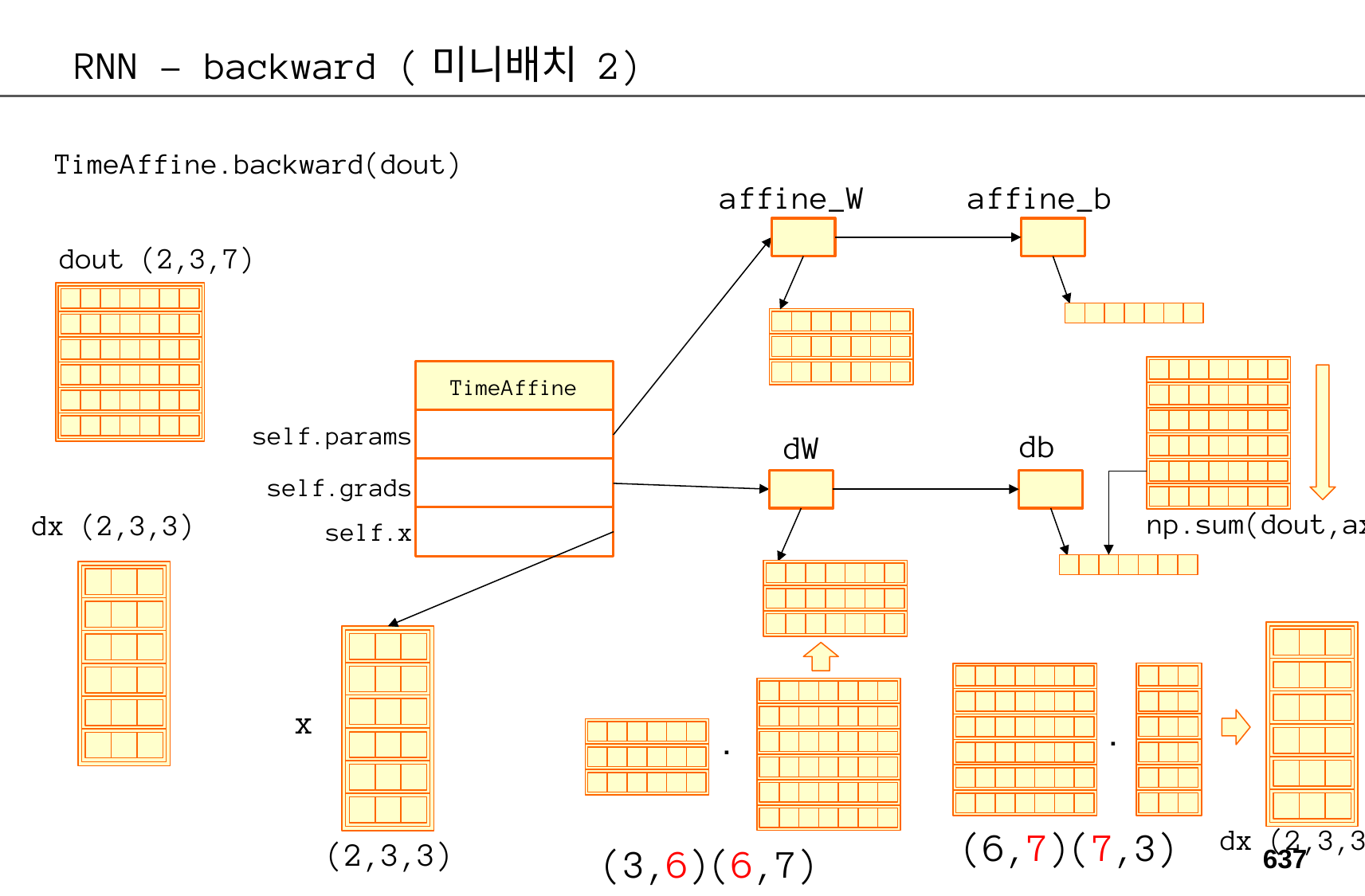

RNN - backward (미니배치 2)
TimeAffine.backward(dout)
affine_b
affine_W

dout (2,3,7)

TimeAffine

self.params
db
dW

self.grads

np.sum(dout,axis=0)
dx (2,3,3)

self.x

x
.

.

dx (2,3,3)
(6,7)(7,3)
(2,3,3)
(3,6)(6,7)